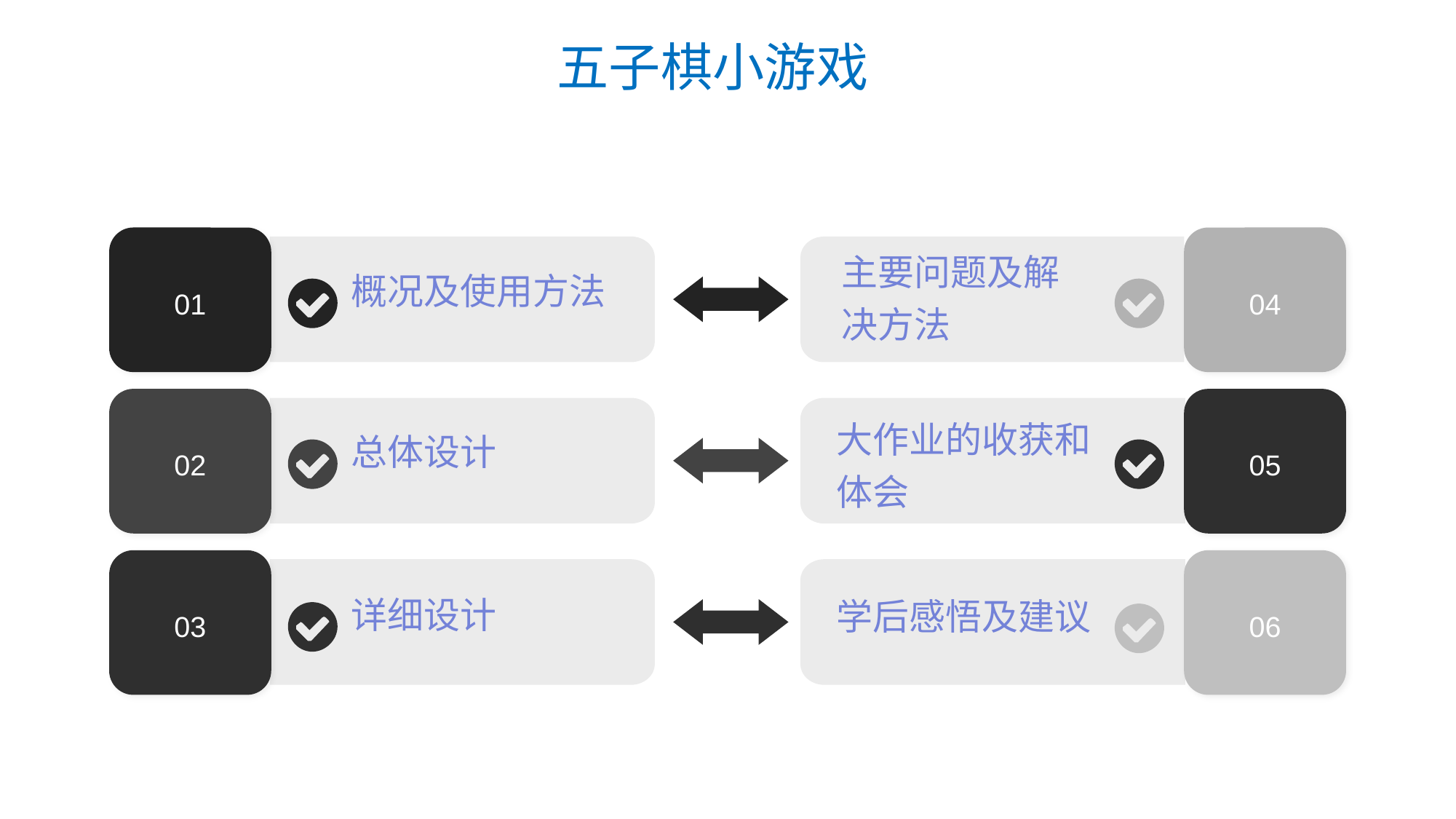

五子棋小游戏
01
04
主要问题及解决方法

概况及使用方法

02
05

大作业的收获和体会
总体设计

03
06

详细设计
学后感悟及建议